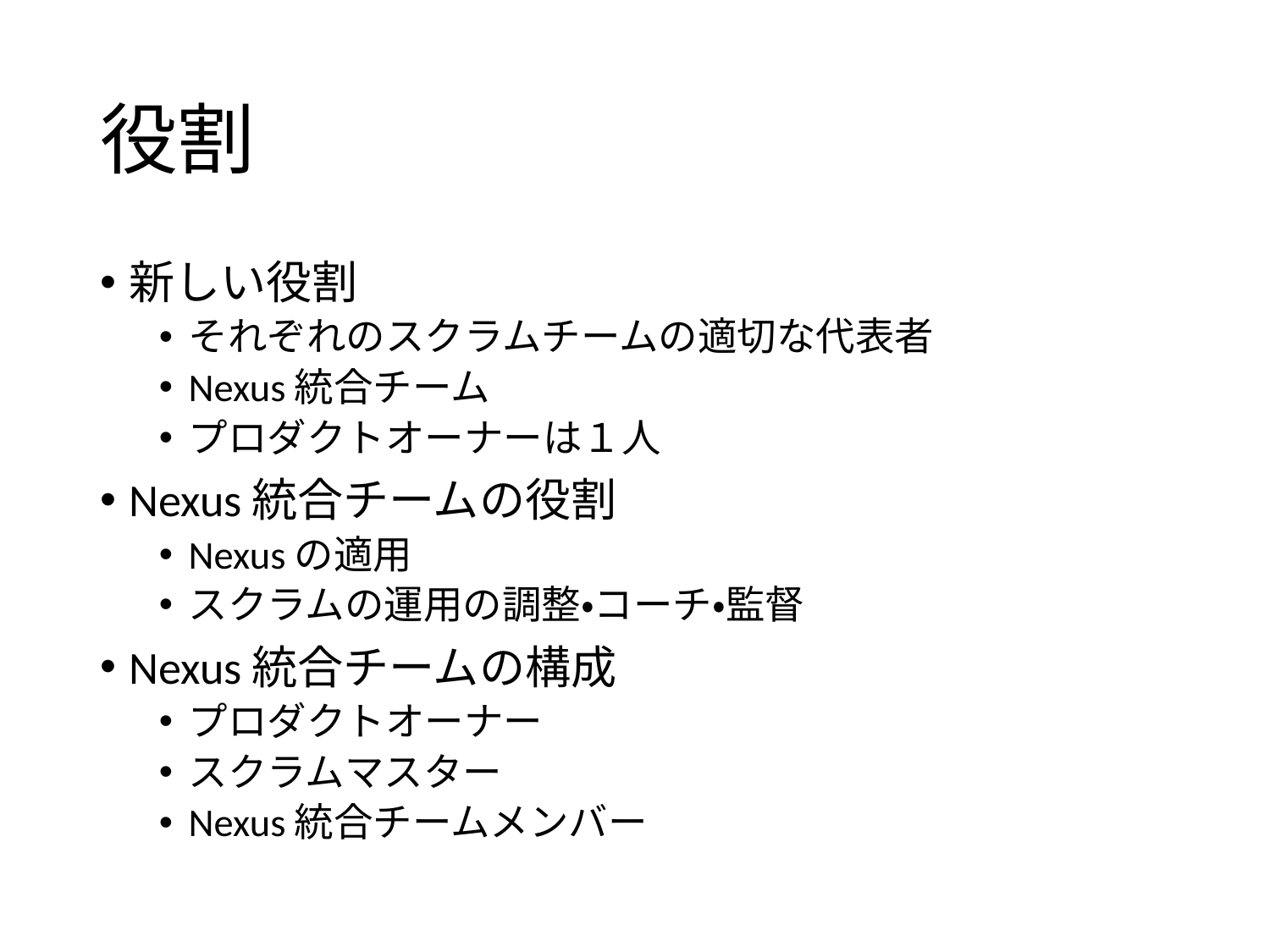

# 役割
新しい役割
それぞれのスクラムチームの適切な代表者
Nexus統合チーム
プロダクトオーナーは１人
Nexus統合チームの役割
Nexusの適用
スクラムの運用の調整・コーチ・監督
Nexus統合チームの構成
プロダクトオーナー
スクラムマスター
Nexus統合チームメンバー